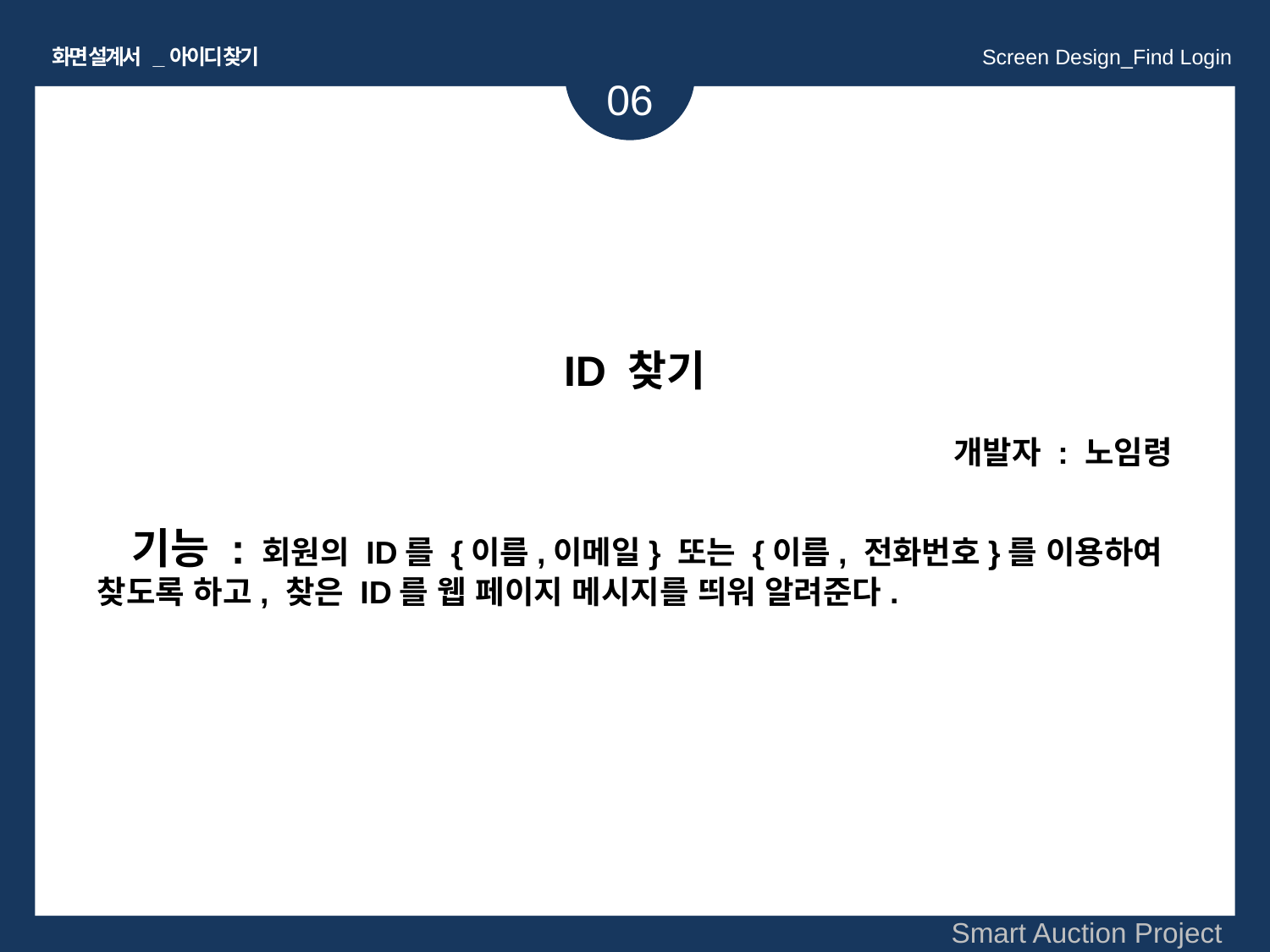

화면 설계서 _아이디 찾기
Screen Design_Find Login
06

ID 찾기

개발자 : 노임령

  기능 : 회원의 ID를 {이름,이메일} 또는 {이름, 전화번호}를 이용하여 찾도록 하고, 찾은 ID를 웹 페이지 메시지를 띄워 알려준다.
Smart Auction Project